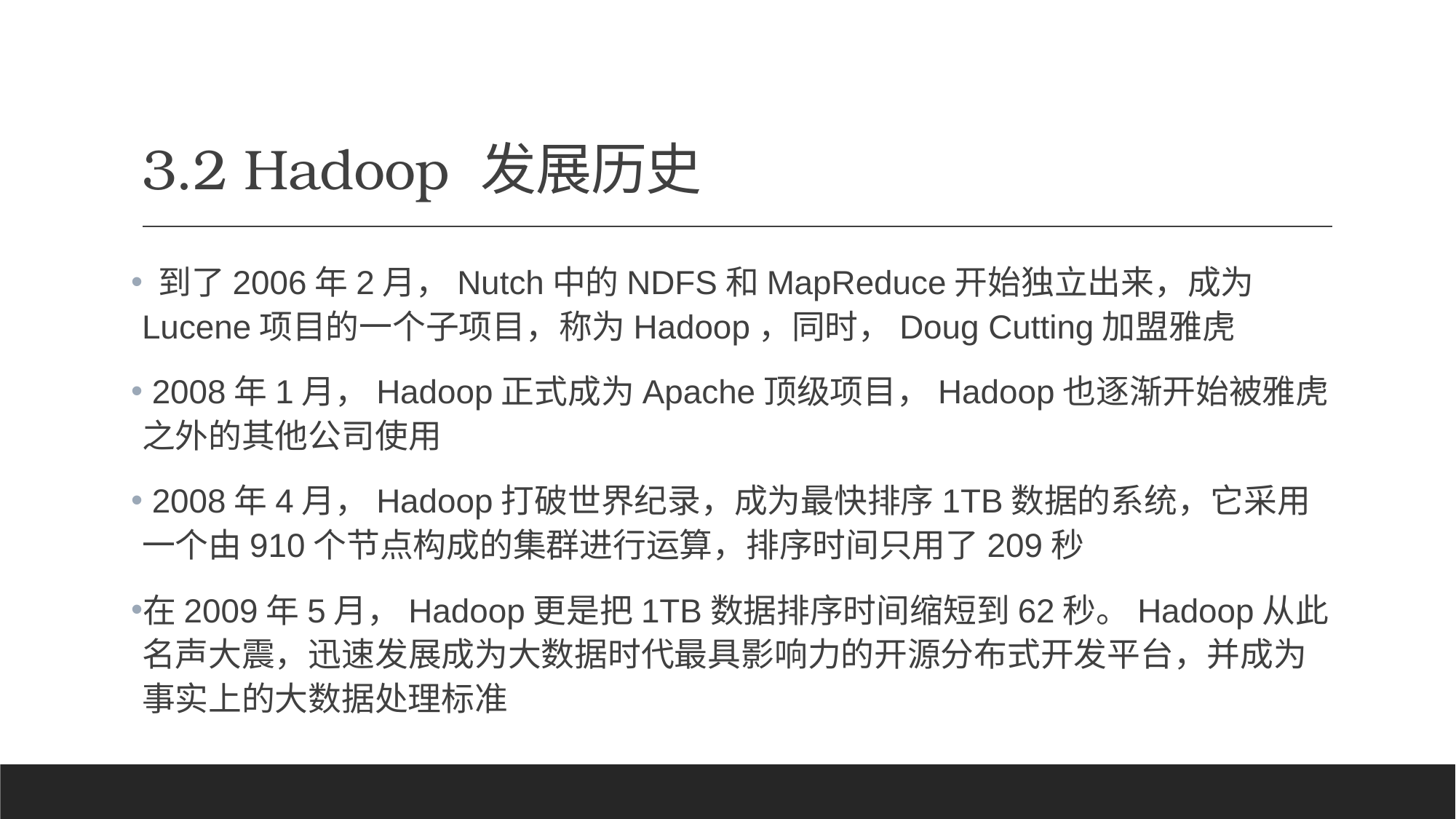

# 3.2 Hadoop 发展历史
 到了2006年2月，Nutch中的NDFS和MapReduce开始独立出来，成为Lucene项目的一个子项目，称为Hadoop，同时，Doug Cutting加盟雅虎
 2008年1月，Hadoop正式成为Apache顶级项目，Hadoop也逐渐开始被雅虎之外的其他公司使用
 2008年4月，Hadoop打破世界纪录，成为最快排序1TB数据的系统，它采用一个由910个节点构成的集群进行运算，排序时间只用了209秒
在2009年5月，Hadoop更是把1TB数据排序时间缩短到62秒。Hadoop从此名声大震，迅速发展成为大数据时代最具影响力的开源分布式开发平台，并成为事实上的大数据处理标准